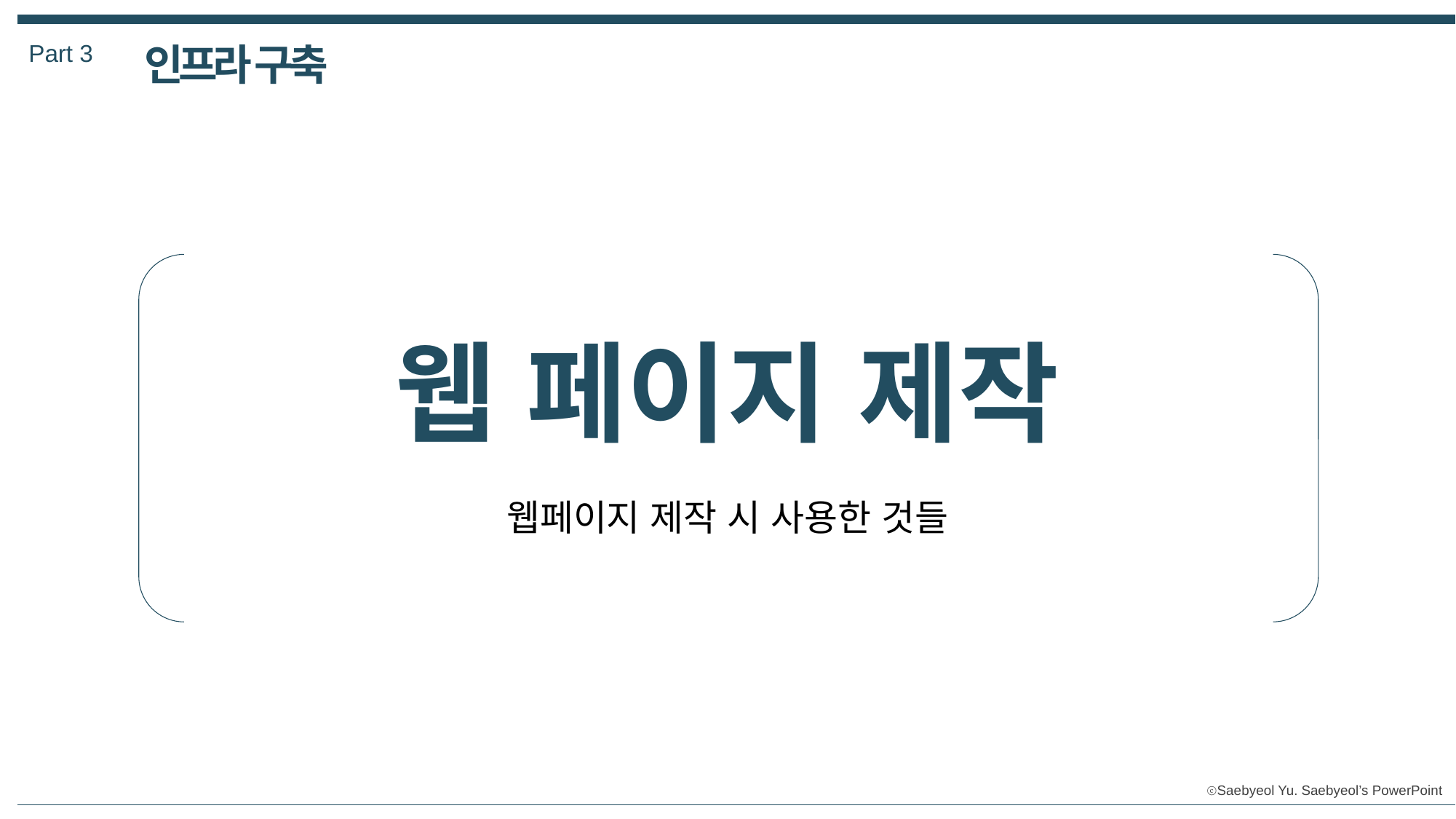

Part 3
인프라 구축

웹 페이지 제작
웹페이지 제작 시 사용한 것들